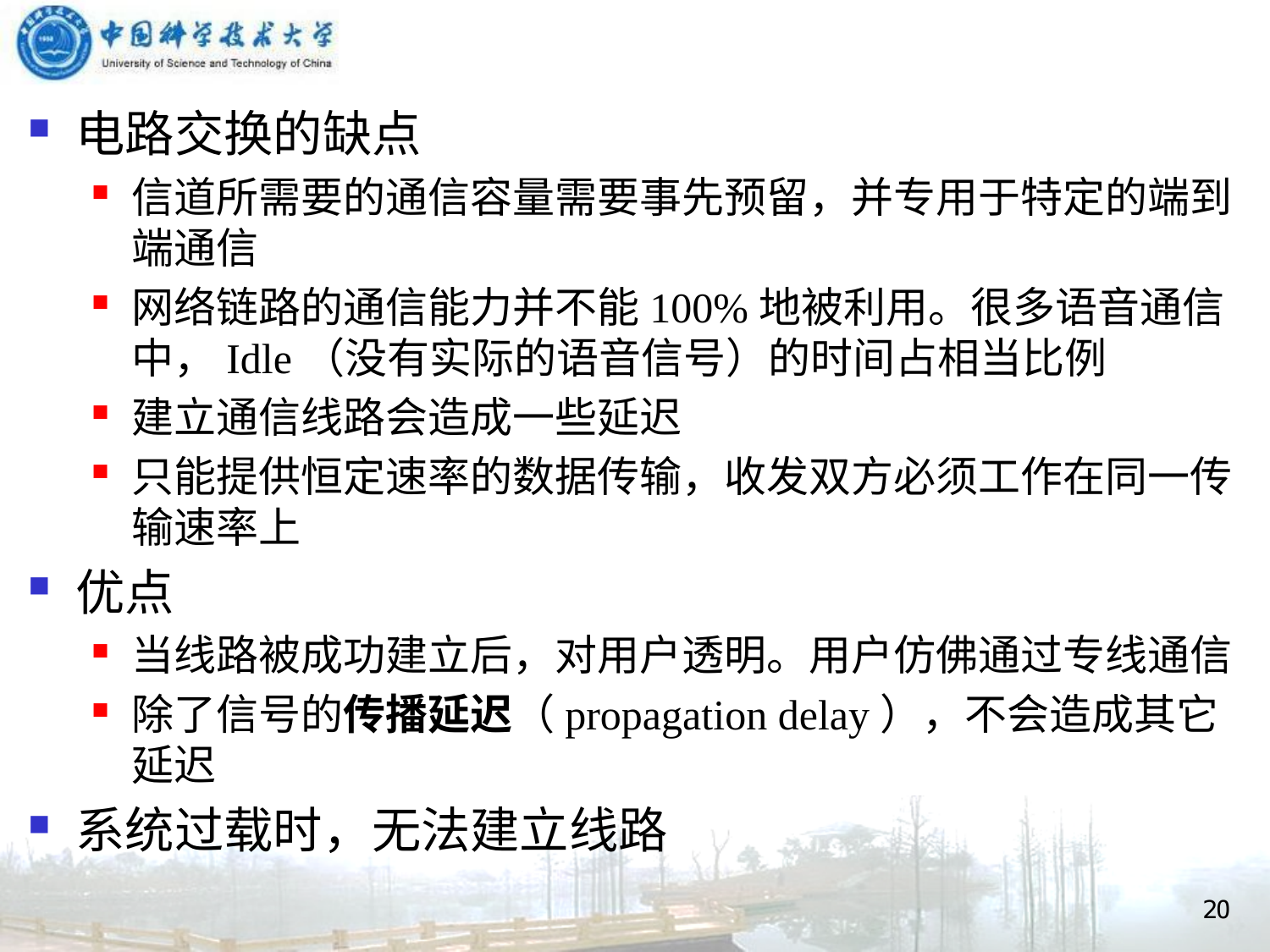

电路交换的缺点
信道所需要的通信容量需要事先预留，并专用于特定的端到端通信
网络链路的通信能力并不能100%地被利用。很多语音通信中，Idle（没有实际的语音信号）的时间占相当比例
建立通信线路会造成一些延迟
只能提供恒定速率的数据传输，收发双方必须工作在同一传输速率上
优点
当线路被成功建立后，对用户透明。用户仿佛通过专线通信
除了信号的传播延迟（propagation delay），不会造成其它延迟
系统过载时，无法建立线路

20